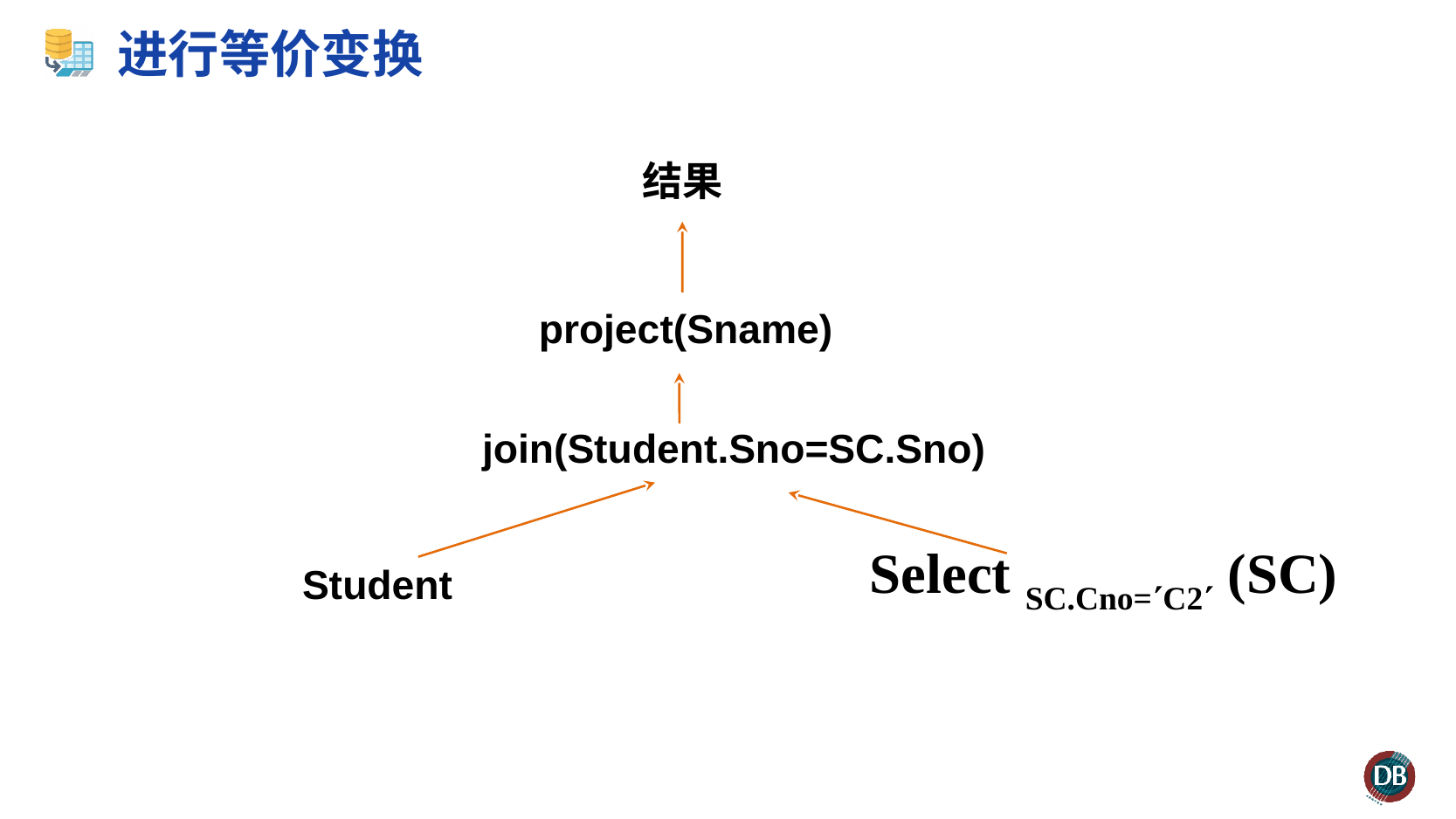

# 进行等价变换
结果

project(Sname)

 join(Student.Sno=SC.Sno)

Select SC.Cno=′C2′ (SC)
Student